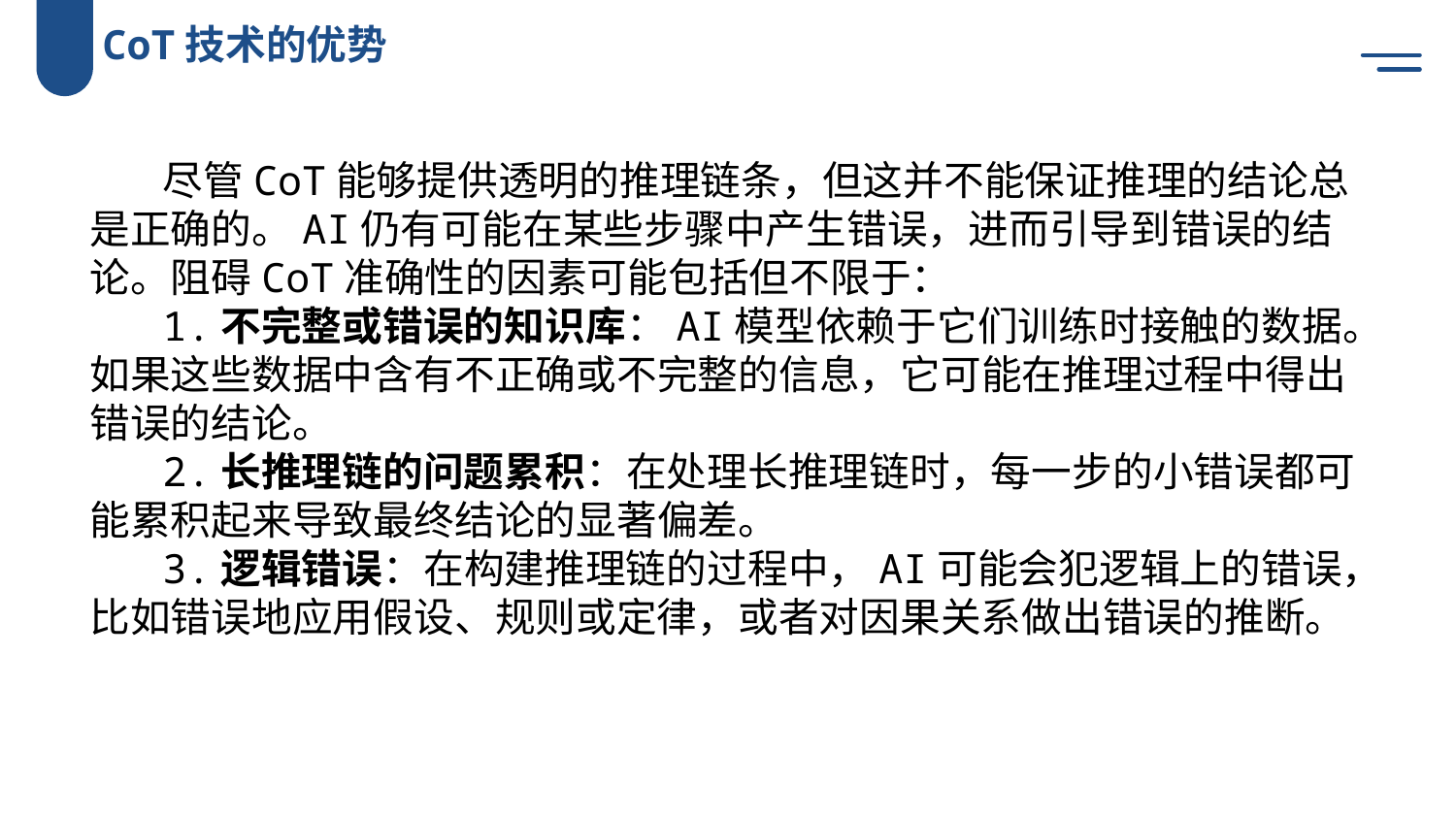

CoT技术的优势
尽管CoT能够提供透明的推理链条，但这并不能保证推理的结论总是正确的。AI仍有可能在某些步骤中产生错误，进而引导到错误的结论。阻碍CoT准确性的因素可能包括但不限于：
1.不完整或错误的知识库：AI模型依赖于它们训练时接触的数据。如果这些数据中含有不正确或不完整的信息，它可能在推理过程中得出错误的结论。
2.长推理链的问题累积：在处理长推理链时，每一步的小错误都可能累积起来导致最终结论的显著偏差。
3.逻辑错误：在构建推理链的过程中，AI可能会犯逻辑上的错误，比如错误地应用假设、规则或定律，或者对因果关系做出错误的推断。
您的内容打在这里，或者通过复制您的文本后，在此框中选择粘贴您的内容打在这里，或者通过复制您的文本后，在此框中选择粘贴